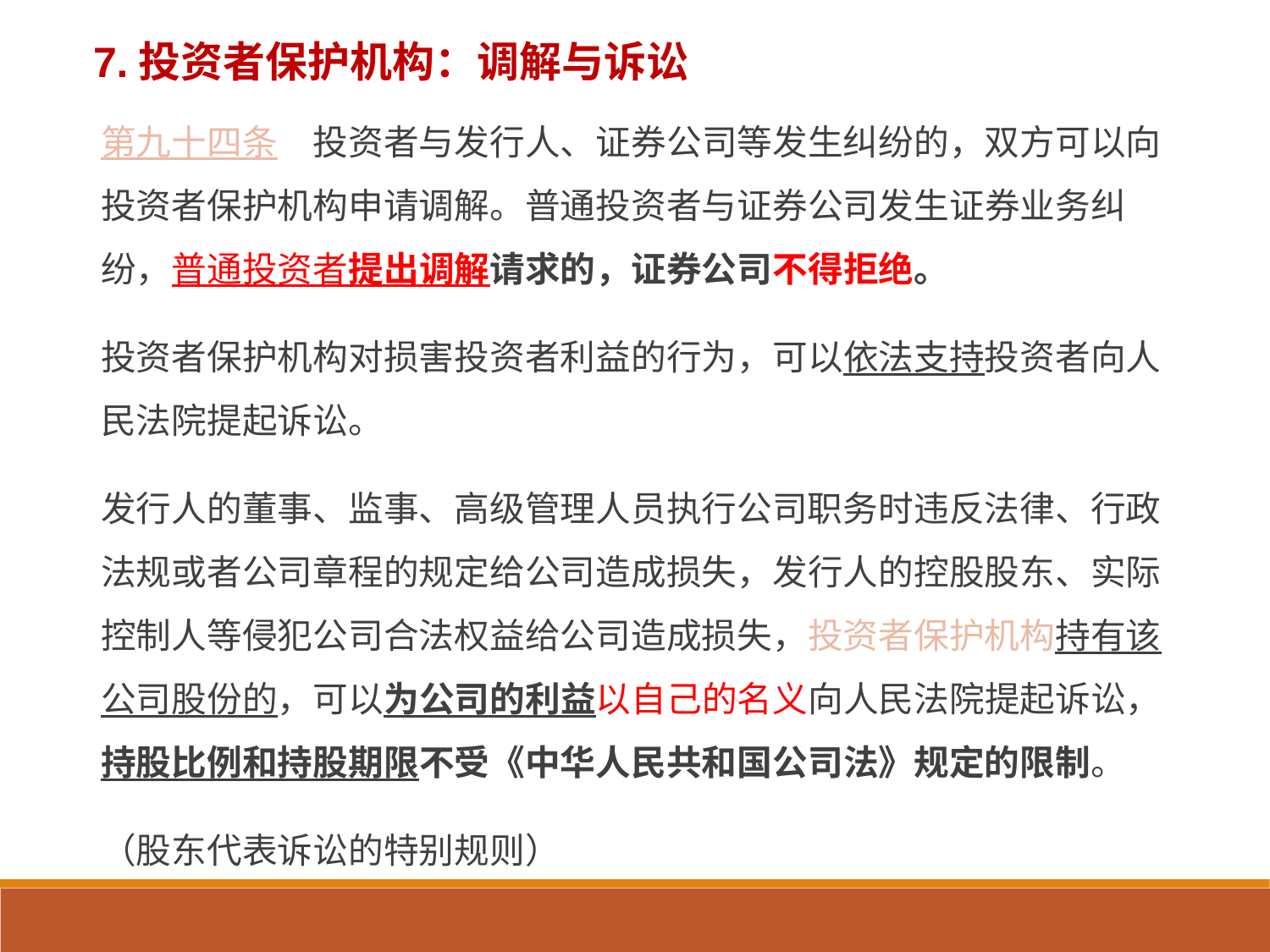

# 7.投资者保护机构：调解与诉讼
第九十四条　投资者与发行人、证券公司等发生纠纷的，双方可以向投资者保护机构申请调解。普通投资者与证券公司发生证券业务纠纷，普通投资者提出调解请求的，证券公司不得拒绝。
投资者保护机构对损害投资者利益的行为，可以依法支持投资者向人民法院提起诉讼。
发行人的董事、监事、高级管理人员执行公司职务时违反法律、行政法规或者公司章程的规定给公司造成损失，发行人的控股股东、实际控制人等侵犯公司合法权益给公司造成损失，投资者保护机构持有该公司股份的，可以为公司的利益以自己的名义向人民法院提起诉讼，持股比例和持股期限不受《中华人民共和国公司法》规定的限制。
（股东代表诉讼的特别规则）